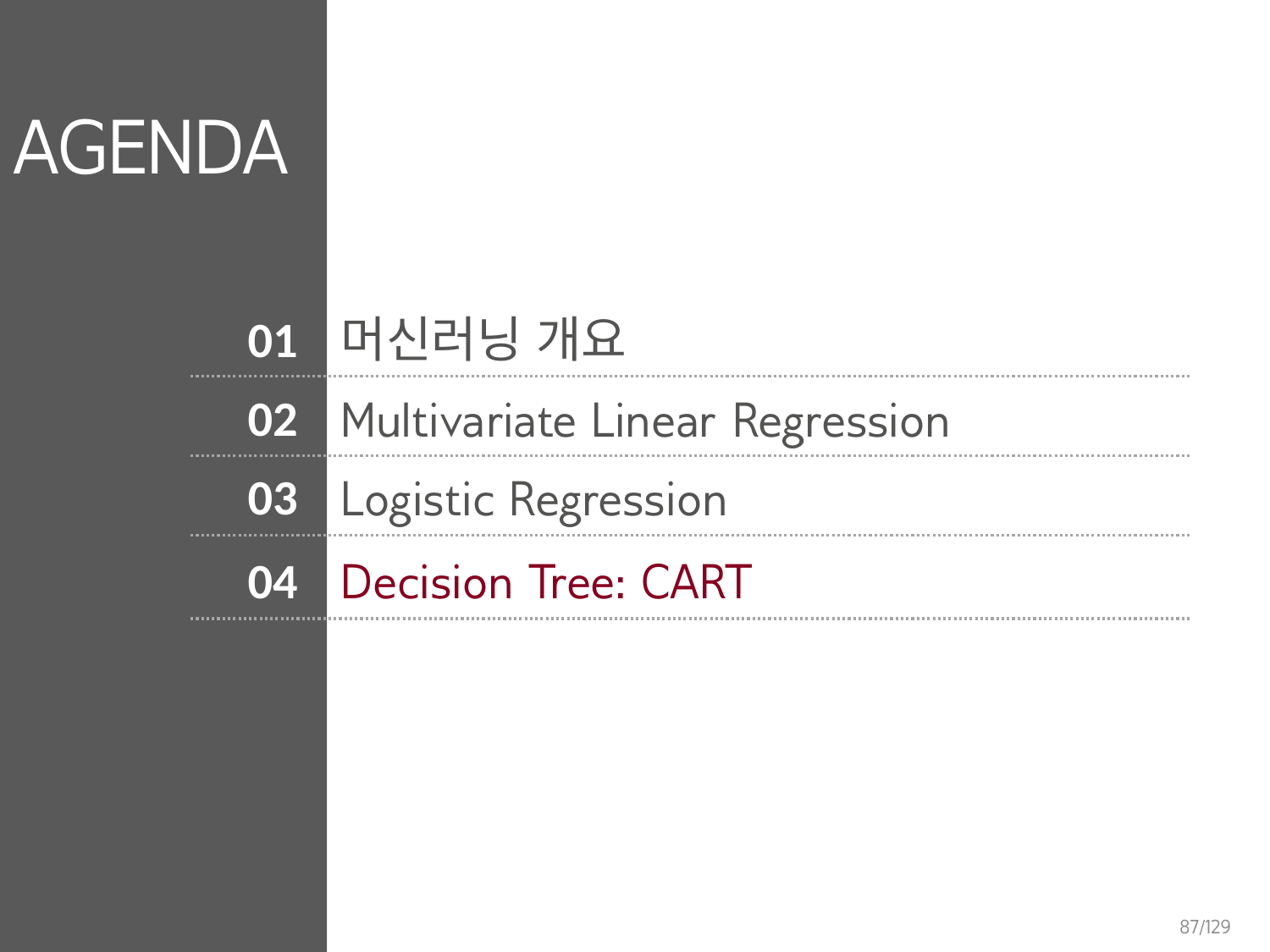

AGENDA
01
머신러닝 개요
02
Multivariate Linear Regression
03
Logistic Regression
04
Decision Tree: CART
87/129